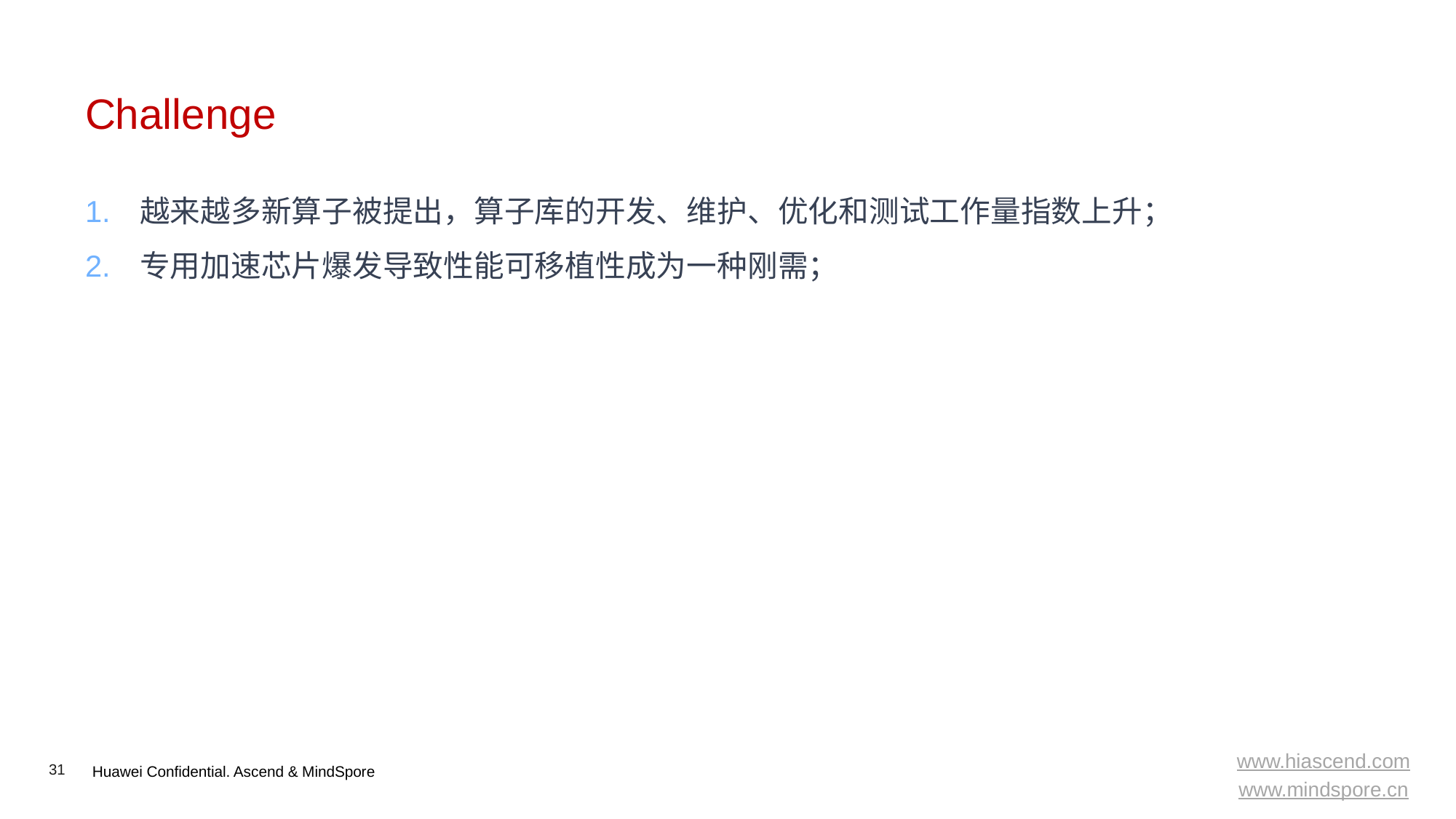

# Challenge
越来越多新算子被提出，算子库的开发、维护、优化和测试工作量指数上升；
专用加速芯片爆发导致性能可移植性成为一种刚需；